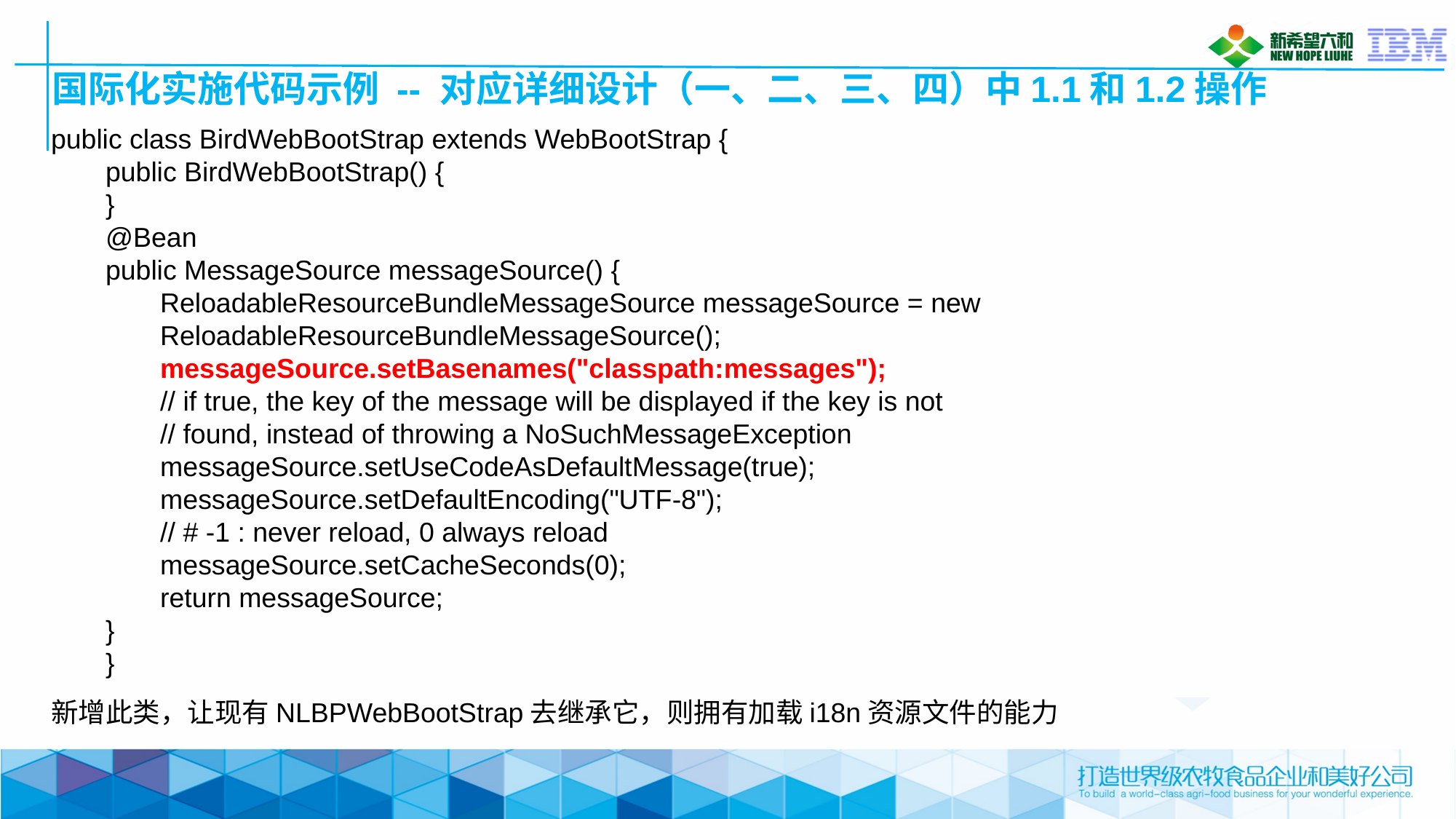

# 国际化实施代码示例 -- 对应详细设计（一、二、三、四）中1.1和1.2操作
public class BirdWebBootStrap extends WebBootStrap {
public BirdWebBootStrap() {
}
@Bean
public MessageSource messageSource() {
ReloadableResourceBundleMessageSource messageSource = new ReloadableResourceBundleMessageSource();
messageSource.setBasenames("classpath:messages");
// if true, the key of the message will be displayed if the key is not
// found, instead of throwing a NoSuchMessageException
messageSource.setUseCodeAsDefaultMessage(true);
messageSource.setDefaultEncoding("UTF-8");
// # -1 : never reload, 0 always reload
messageSource.setCacheSeconds(0);
return messageSource;
}
}
新增此类，让现有NLBPWebBootStrap去继承它，则拥有加载i18n资源文件的能力